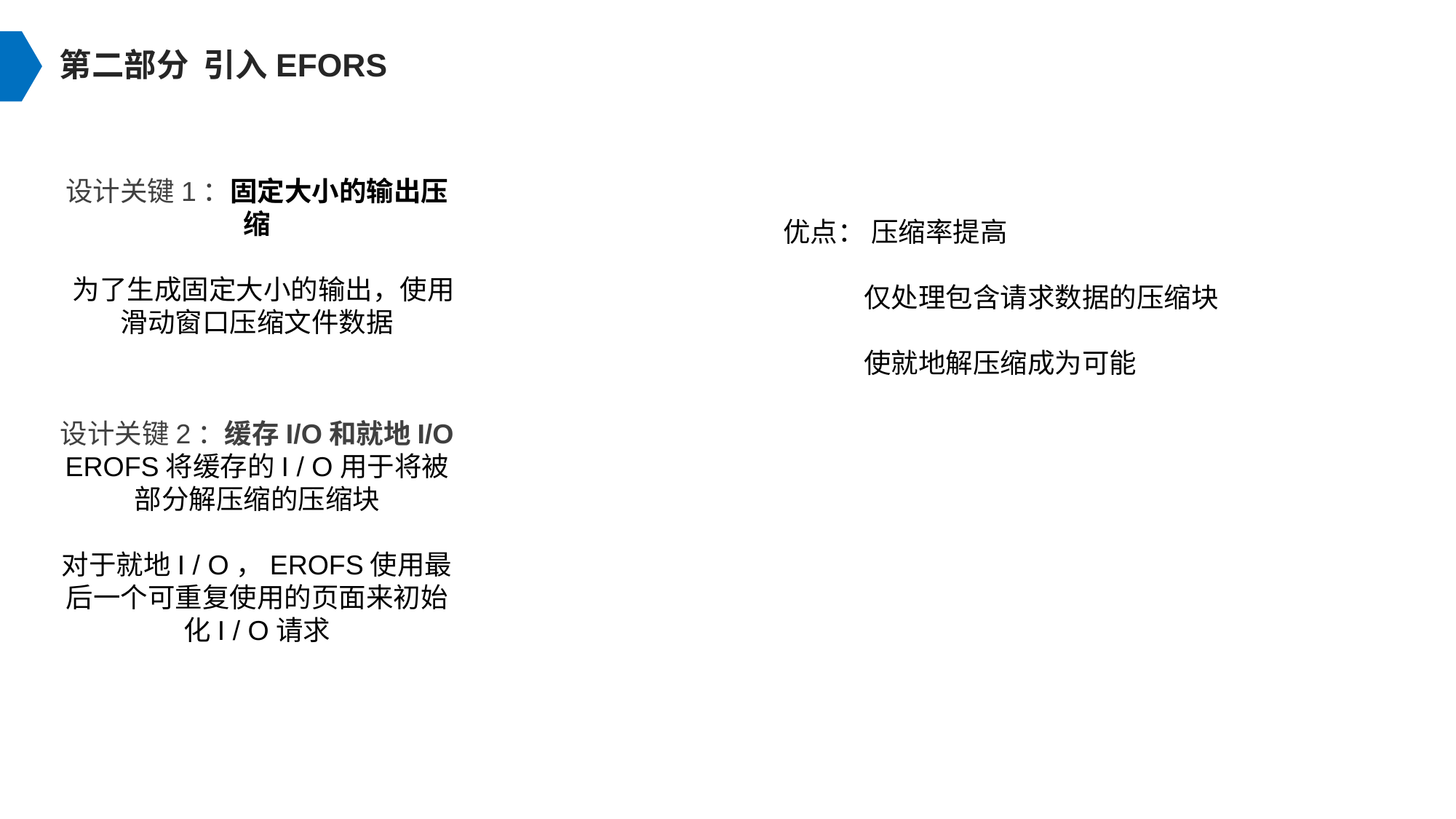

第二部分  引入EFORS

设计关键1：固定大小的输出压缩

 为了生成固定大小的输出，使用滑动窗口压缩文件数据

为了本内容

优点： 压缩率提高

            仅处理包含请求数据的压缩块

            使就地解压缩成为可能
设计关键2：缓存I/O和就地I/O
EROFS将缓存的I / O用于将被部分解压缩的压缩块

对于就地I / O，EROFS使用最后一个可重复使用的页面来初始化I / O请求